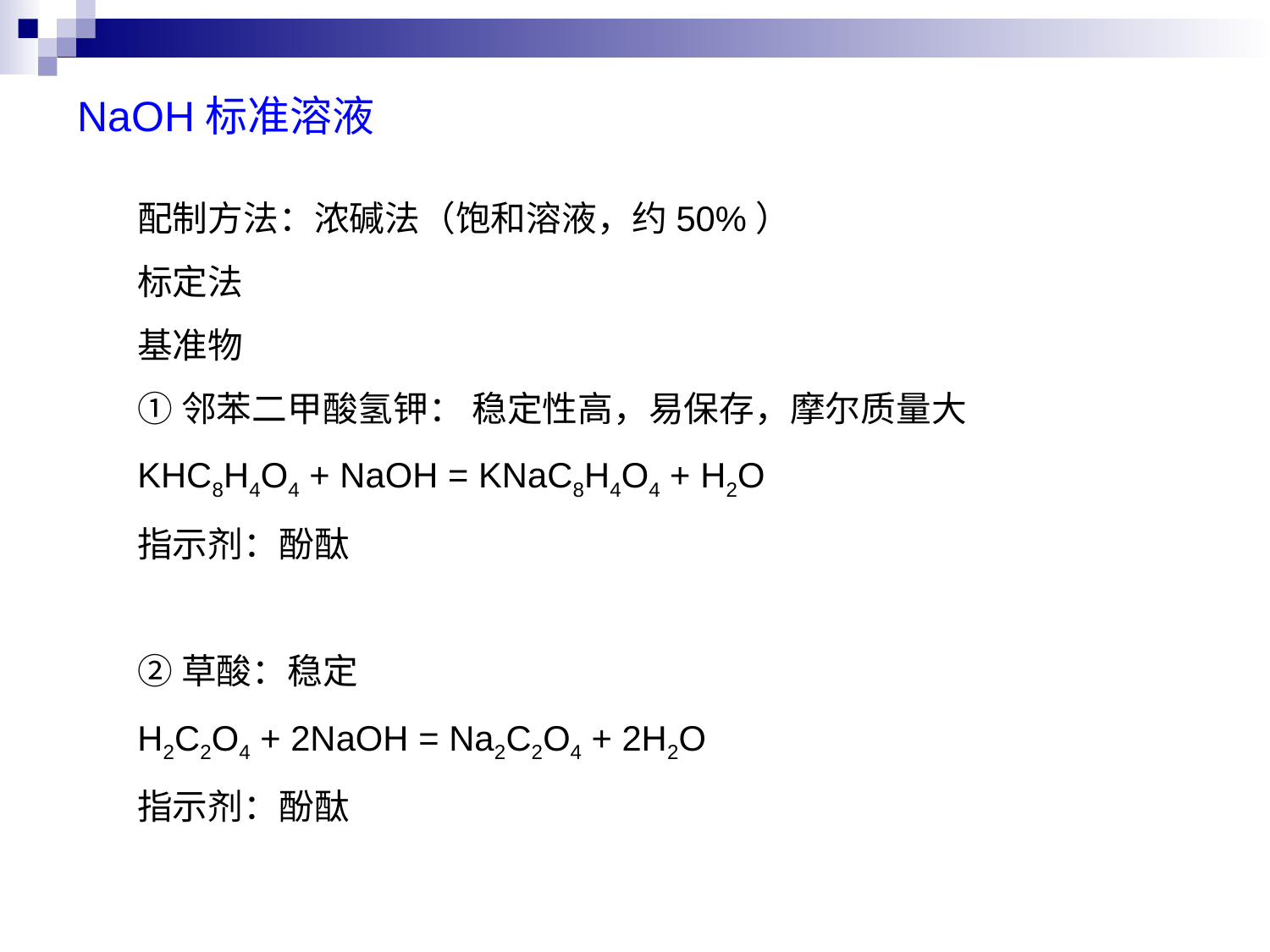

NaOH标准溶液
配制方法：浓碱法（饱和溶液，约50%）
标定法
基准物
①邻苯二甲酸氢钾： 稳定性高，易保存，摩尔质量大
KHC8H4O4 + NaOH = KNaC8H4O4 + H2O
指示剂：酚酞

②草酸：稳定
H2C2O4 + 2NaOH = Na2C2O4 + 2H2O
指示剂：酚酞